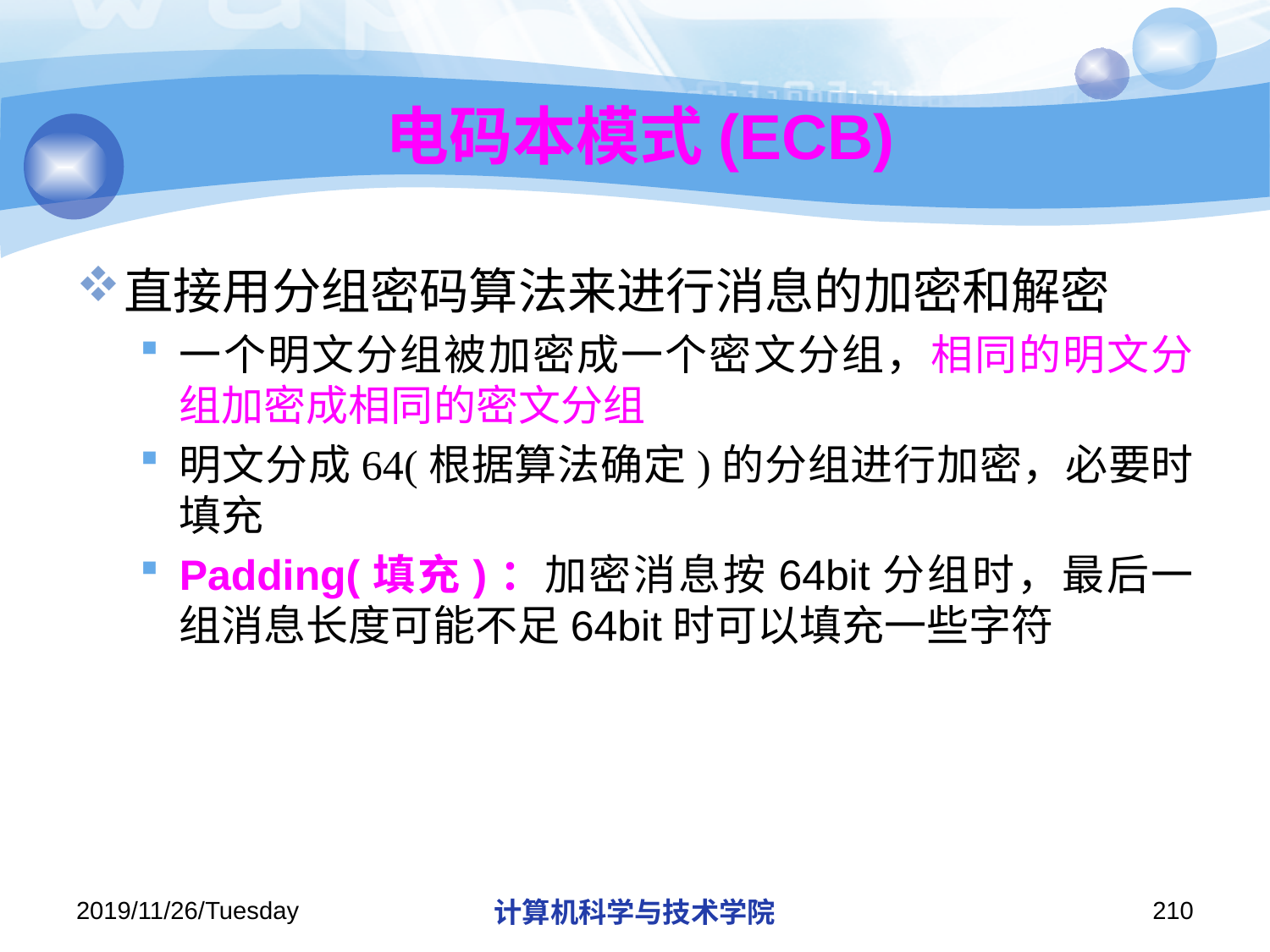

# 电码本模式(ECB)
直接用分组密码算法来进行消息的加密和解密
一个明文分组被加密成一个密文分组，相同的明文分组加密成相同的密文分组
明文分成64(根据算法确定)的分组进行加密，必要时填充
Padding(填充)：加密消息按64bit分组时，最后一组消息长度可能不足64bit时可以填充一些字符

2019/11/26/Tuesday
计算机科学与技术学院
210